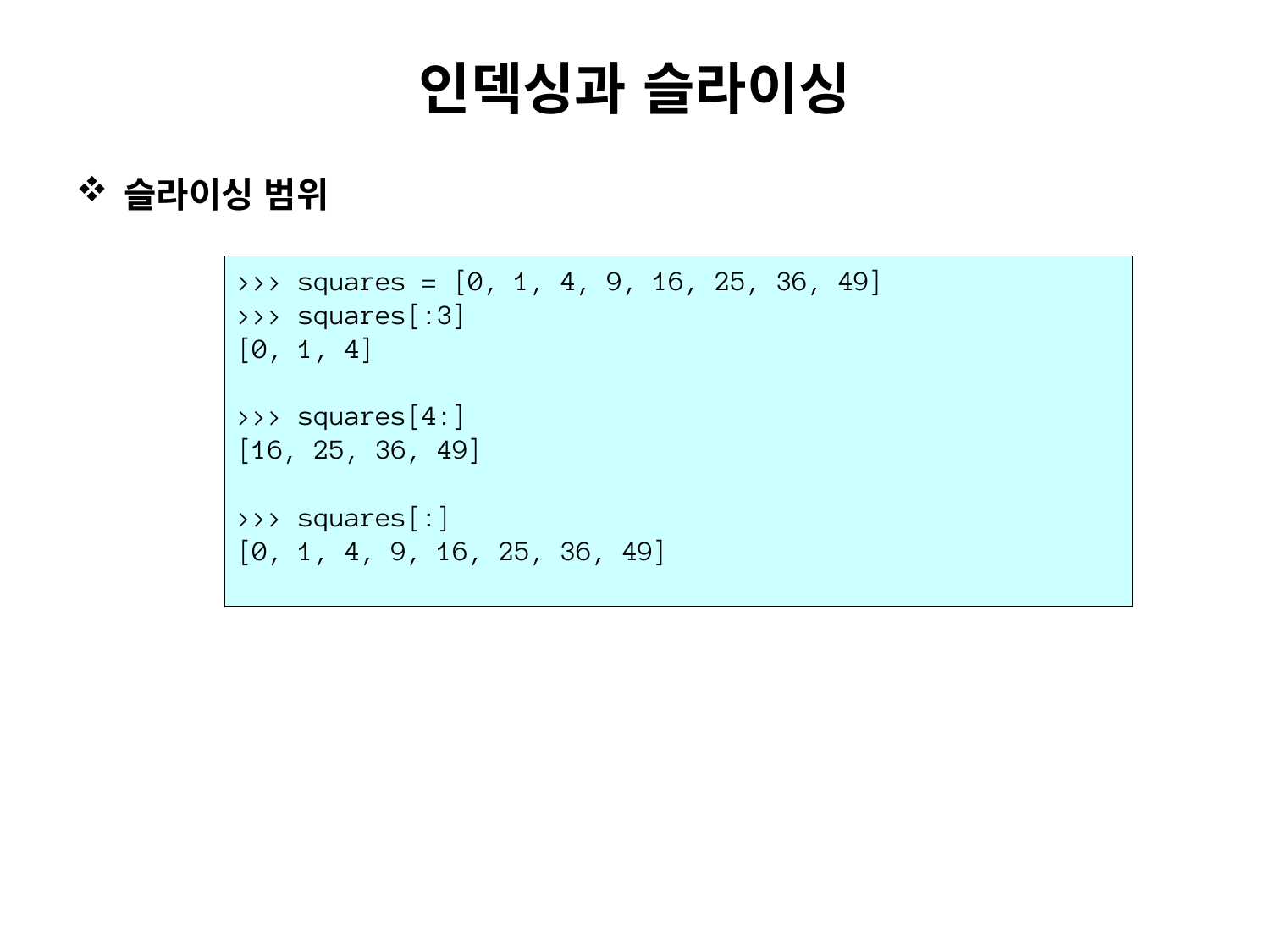

# 인덱싱과 슬라이싱
슬라이싱 범위
>>> squares = [0, 1, 4, 9, 16, 25, 36, 49]
>>> squares[:3]
[0, 1, 4]

>>> squares[4:]
[16, 25, 36, 49]

>>> squares[:]
[0, 1, 4, 9, 16, 25, 36, 49]